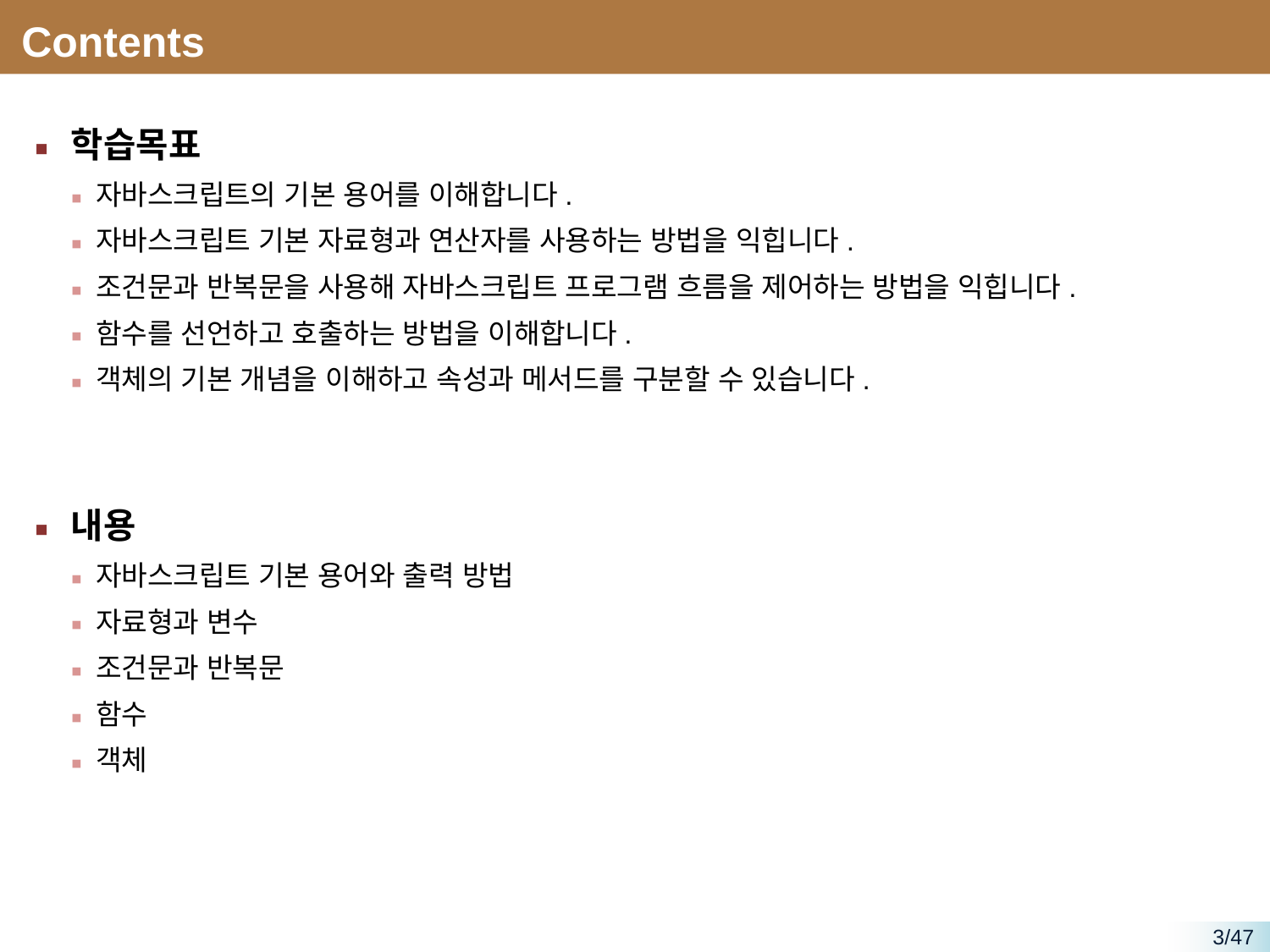

# Contents
학습목표
자바스크립트의 기본 용어를 이해합니다.
자바스크립트 기본 자료형과 연산자를 사용하는 방법을 익힙니다.
조건문과 반복문을 사용해 자바스크립트 프로그램 흐름을 제어하는 방법을 익힙니다.
함수를 선언하고 호출하는 방법을 이해합니다.
객체의 기본 개념을 이해하고 속성과 메서드를 구분할 수 있습니다.

내용
자바스크립트 기본 용어와 출력 방법
자료형과 변수
조건문과 반복문
함수
객체